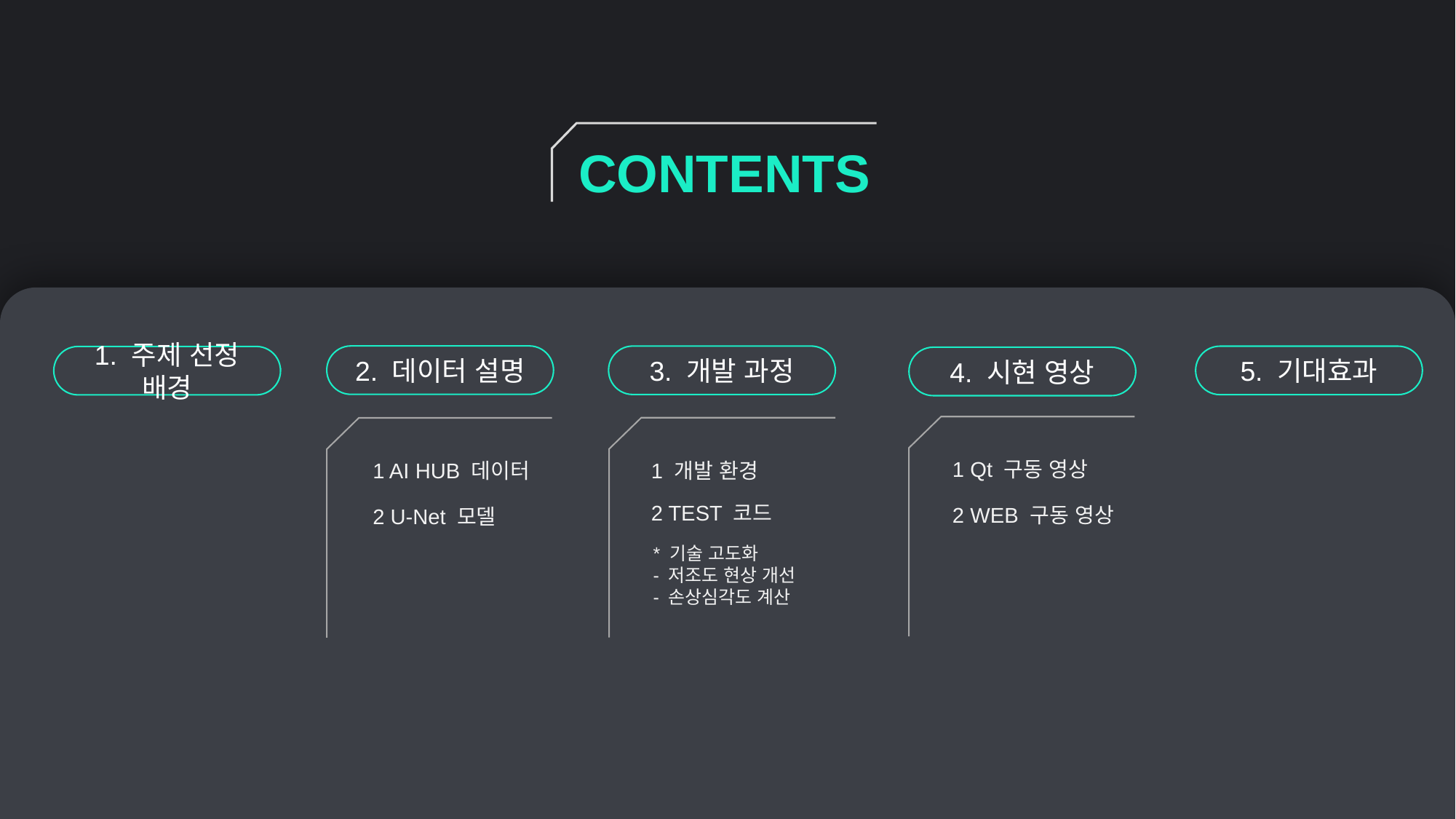

CONTENTS

2. 데이터 설명

1 AI HUB 데이터
2 U-Net 모델
3. 개발 과정

1 개발 환경
2 TEST 코드
* 기술 고도화
- 저조도 현상 개선
- 손상심각도 계산
5. 기대효과
1. 주제 선정 배경
4. 시현 영상

1 Qt 구동 영상
2 WEB 구동 영상